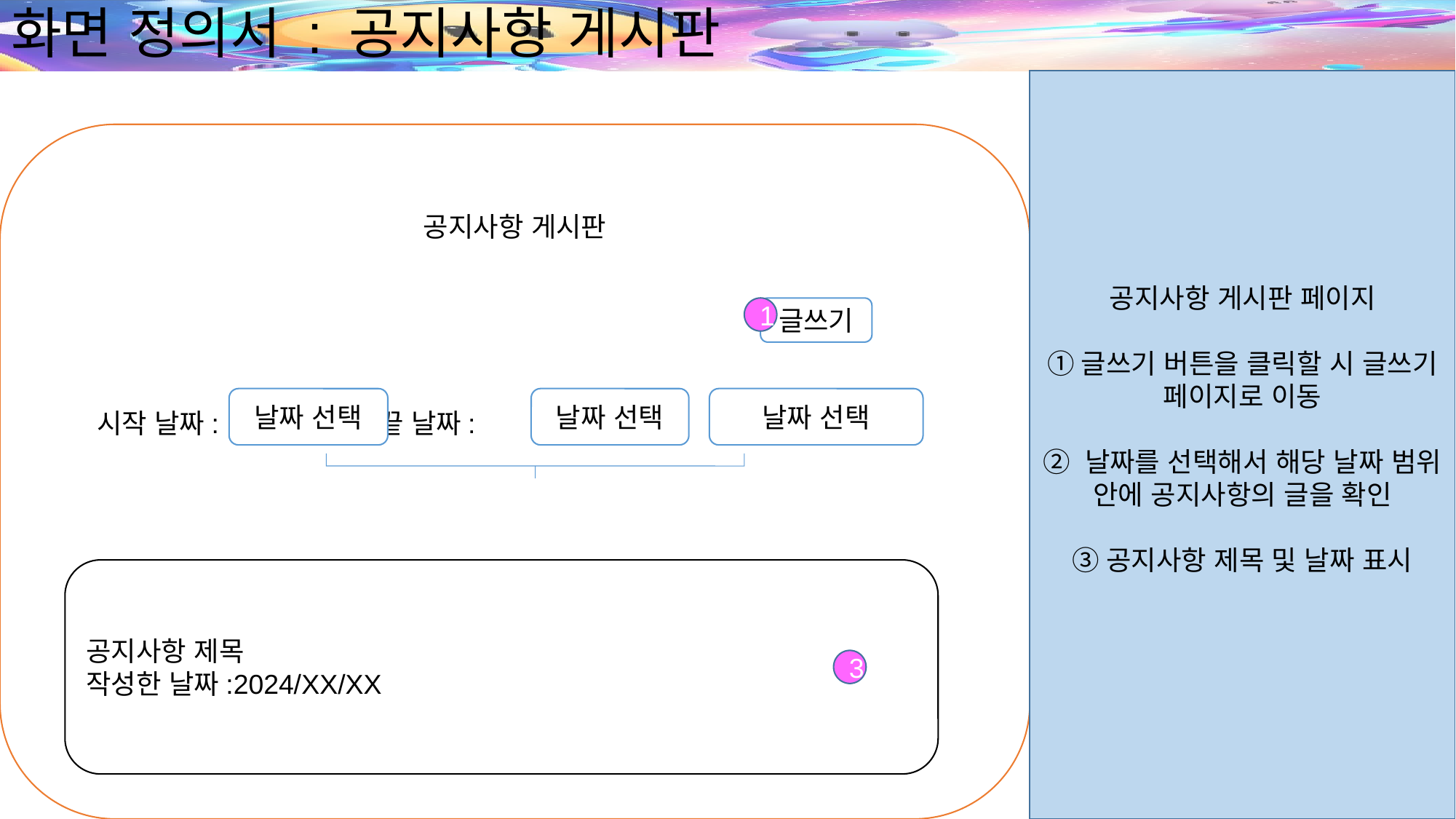

# 화면 정의서 : 공지사항 게시판

공지사항 게시판 페이지

①글쓰기 버튼을 클릭할 시 글쓰기 페이지로 이동

② 날짜를 선택해서 해당 날짜 범위 안에 공지사항의 글을 확인

③공지사항 제목 및 날짜 표시

공지사항 게시판

      시작 날짜:                    끝 날짜:

1
글쓰기
날짜 선택
날짜 선택
날짜 선택
공지사항 제목
작성한 날짜:2024/XX/XX
3